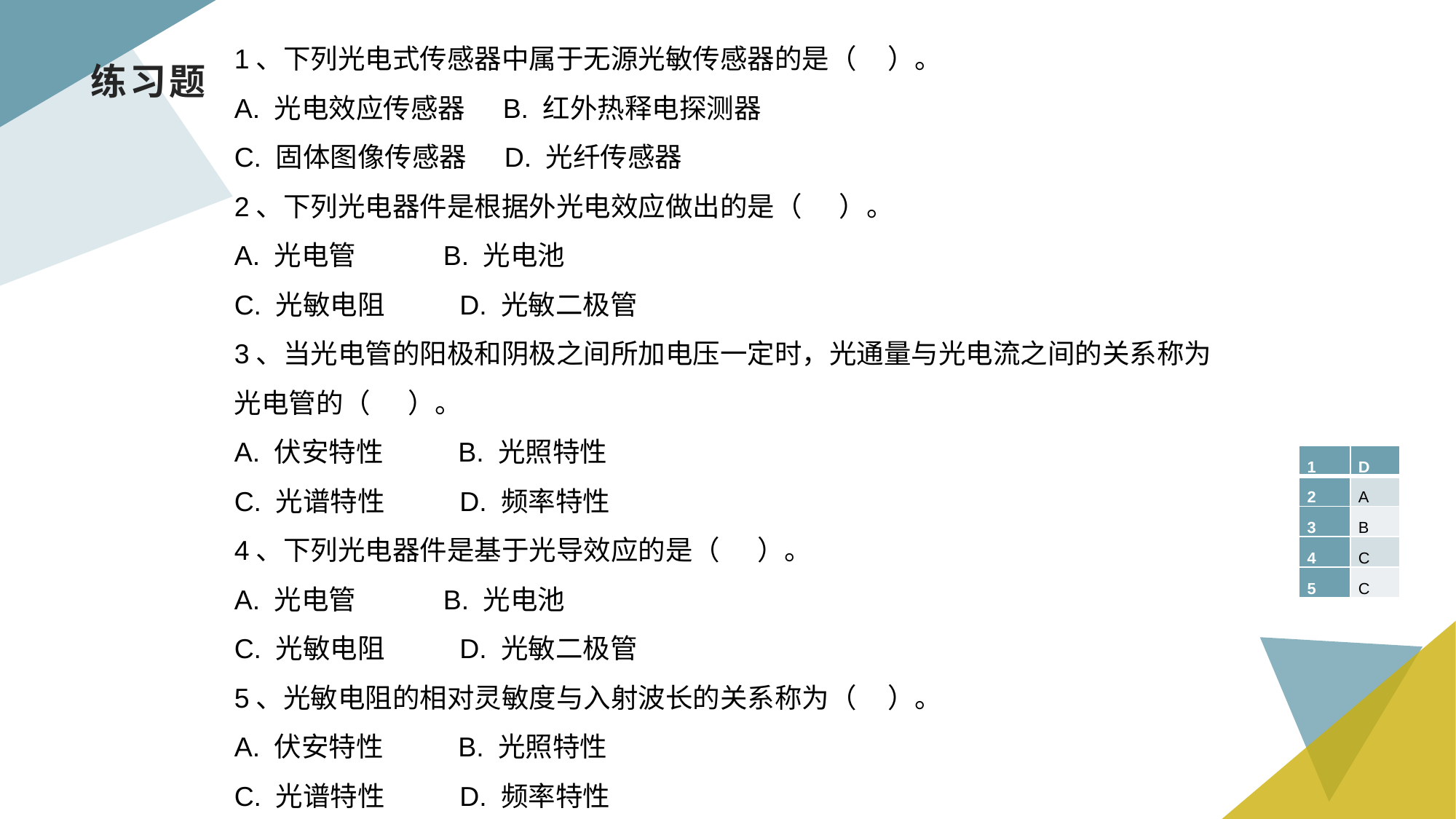

1、下列光电式传感器中属于无源光敏传感器的是（     ）。
A. 光电效应传感器     B. 红外热释电探测器
C. 固体图像传感器     D. 光纤传感器
2、下列光电器件是根据外光电效应做出的是（      ）。
A. 光电管             B. 光电池
C. 光敏电阻           D. 光敏二极管
3、当光电管的阳极和阴极之间所加电压一定时，光通量与光电流之间的关系称为光电管的（      ）。
A. 伏安特性           B. 光照特性
C. 光谱特性           D. 频率特性
4、下列光电器件是基于光导效应的是（      ）。
A. 光电管             B. 光电池
C. 光敏电阻           D. 光敏二极管
5、光敏电阻的相对灵敏度与入射波长的关系称为（     ）。
A. 伏安特性           B. 光照特性
C. 光谱特性           D. 频率特性
# 练习题
| 1 | D |
| --- | --- |
| 2 | A |
| 3 | B |
| 4 | C |
| 5 | C |